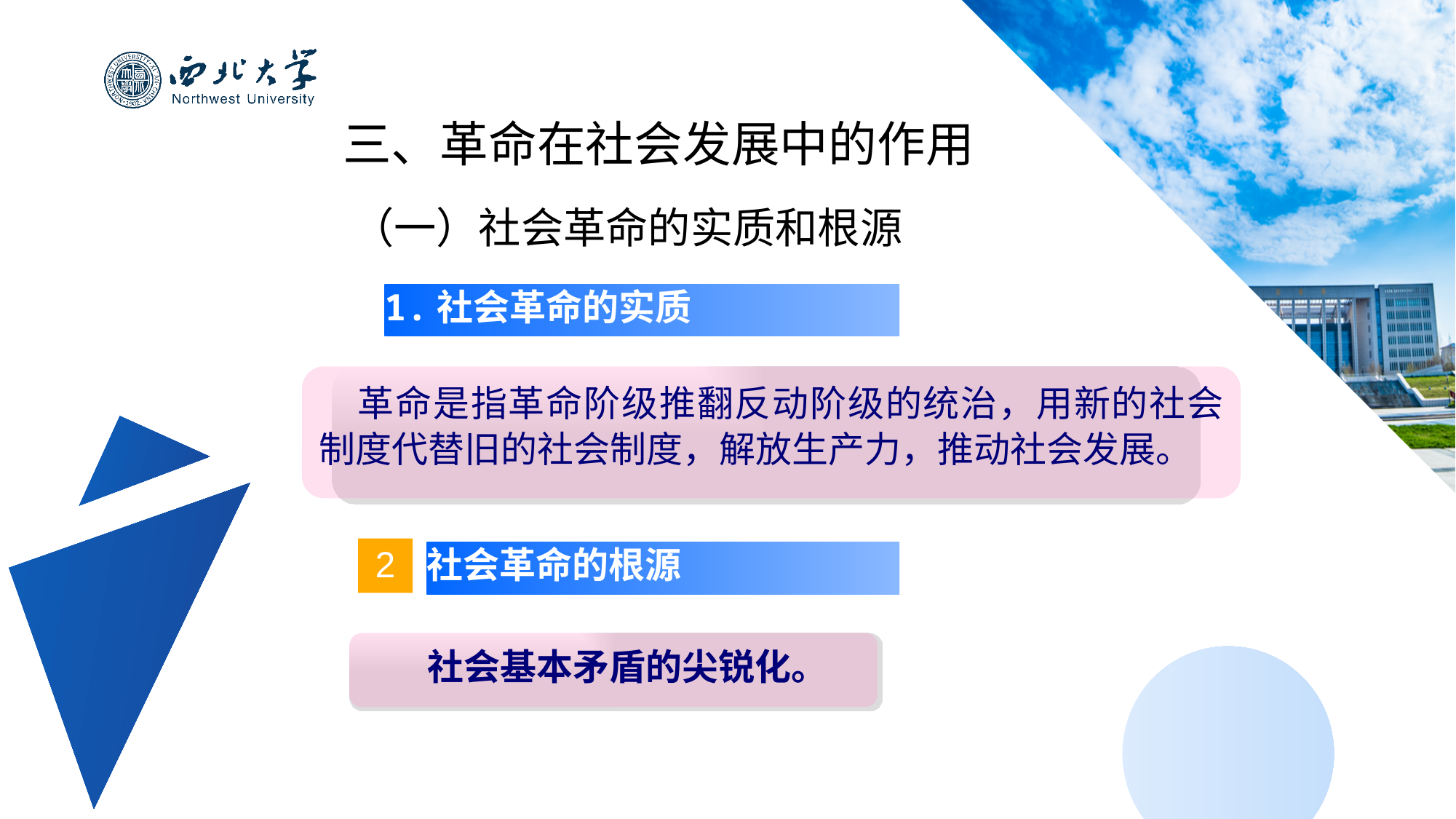

三、革命在社会发展中的作用

（一）社会革命的实质和根源
1.社会革命的实质
   革命是指革命阶级推翻反动阶级的统治，用新的社会制度代替旧的社会制度，解放生产力，推动社会发展。

2
社会革命的根源

   社会基本矛盾的尖锐化。